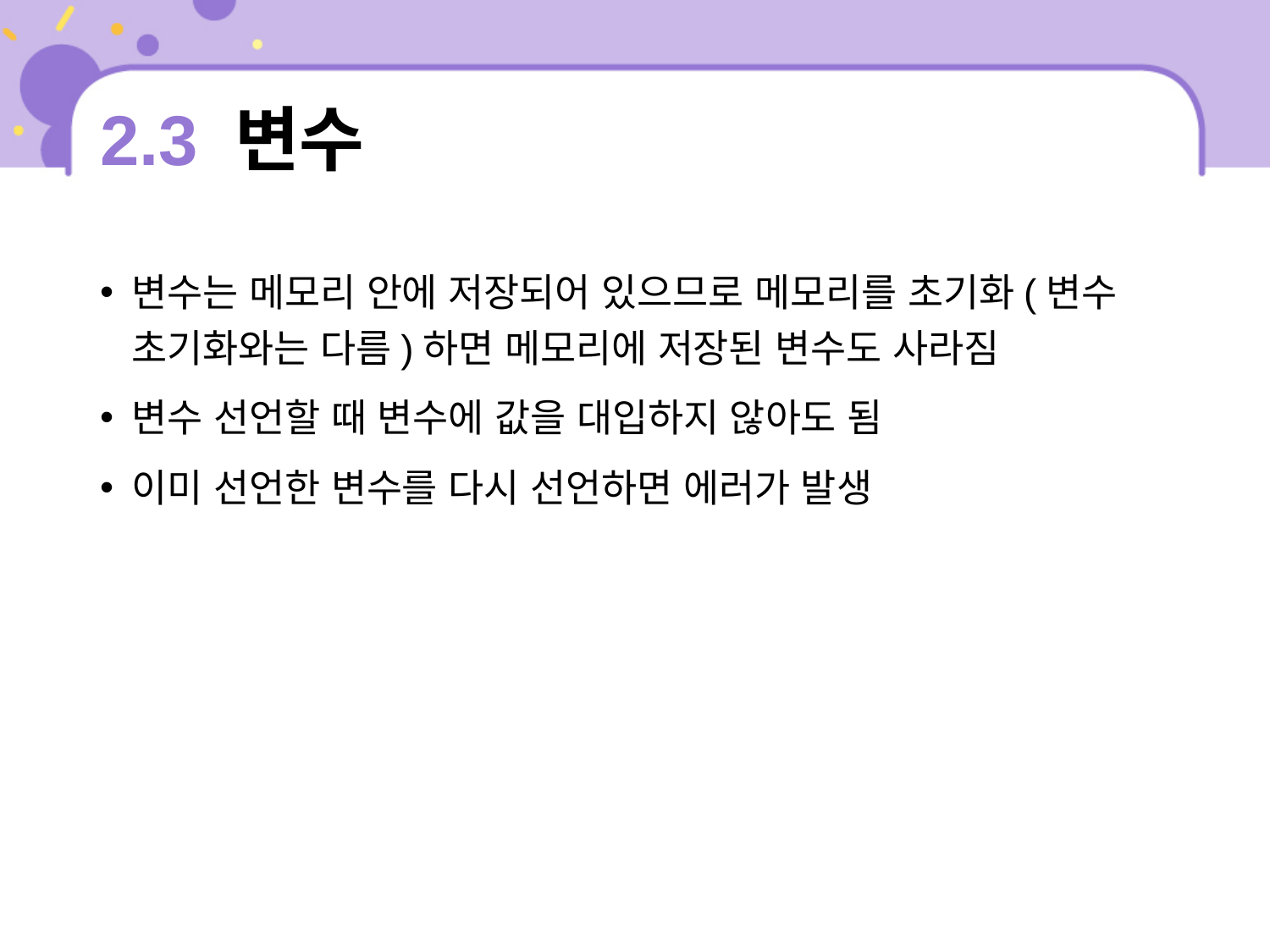

# 2.3 변수
변수는 메모리 안에 저장되어 있으므로 메모리를 초기화(변수 초기화와는 다름)하면 메모리에 저장된 변수도 사라짐
변수 선언할 때 변수에 값을 대입하지 않아도 됨
이미 선언한 변수를 다시 선언하면 에러가 발생